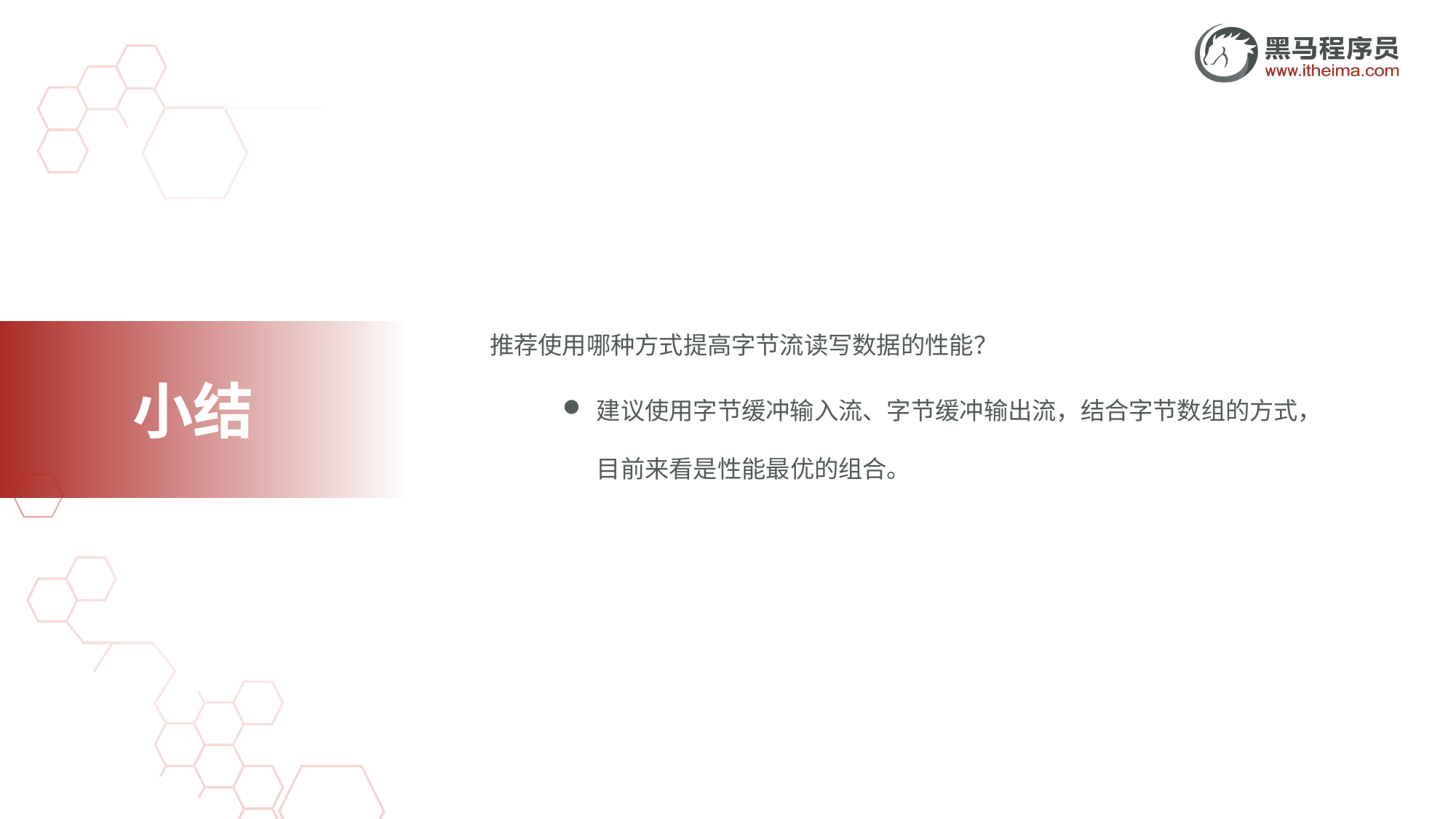

推荐使用哪种方式提高字节流读写数据的性能？
建议使用字节缓冲输入流、字节缓冲输出流，结合字节数组的方式，目前来看是性能最优的组合。